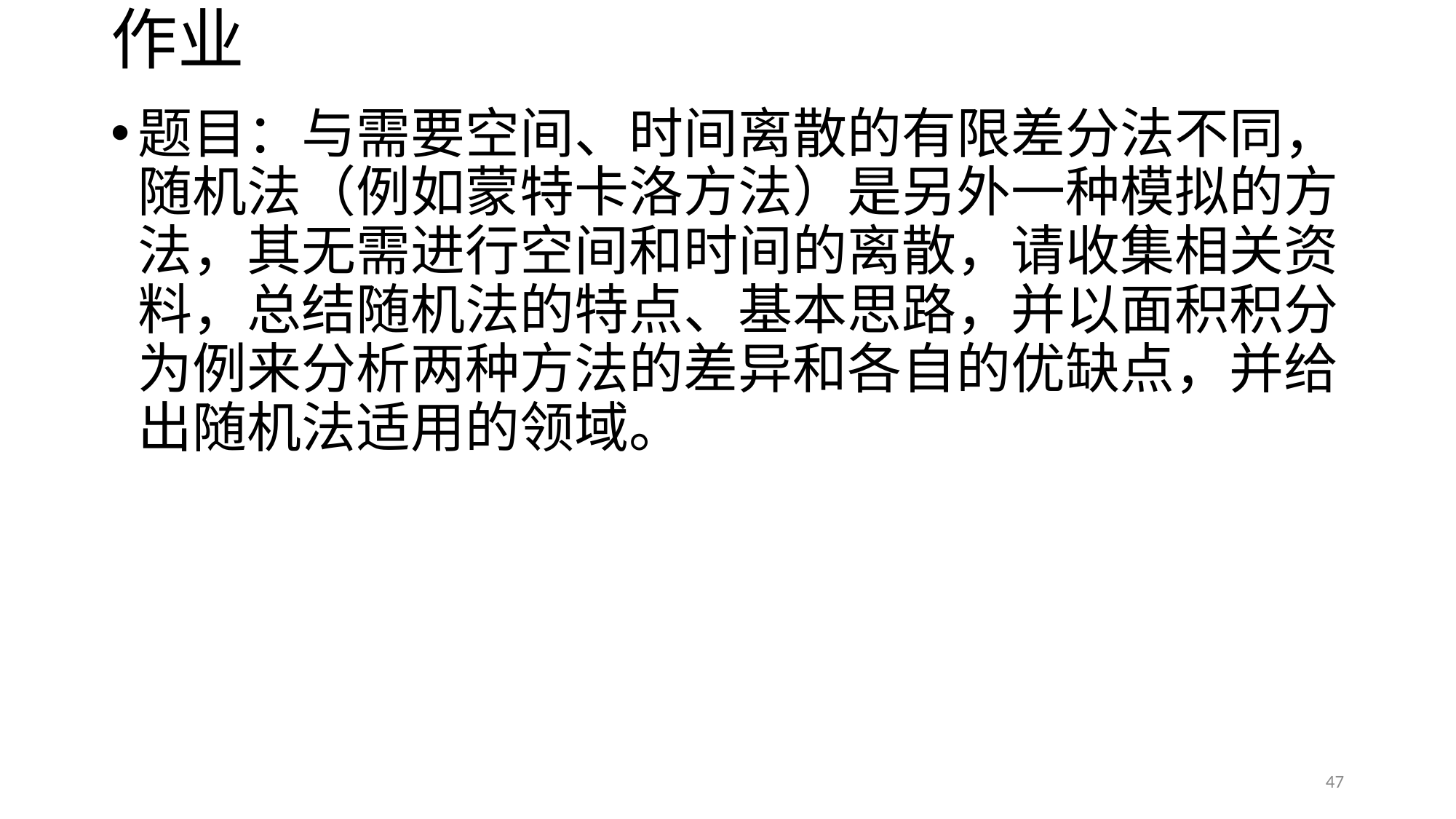

# 作业
题目：与需要空间、时间离散的有限差分法不同，随机法（例如蒙特卡洛方法）是另外一种模拟的方法，其无需进行空间和时间的离散，请收集相关资料，总结随机法的特点、基本思路，并以面积积分为例来分析两种方法的差异和各自的优缺点，并给出随机法适用的领域。
47